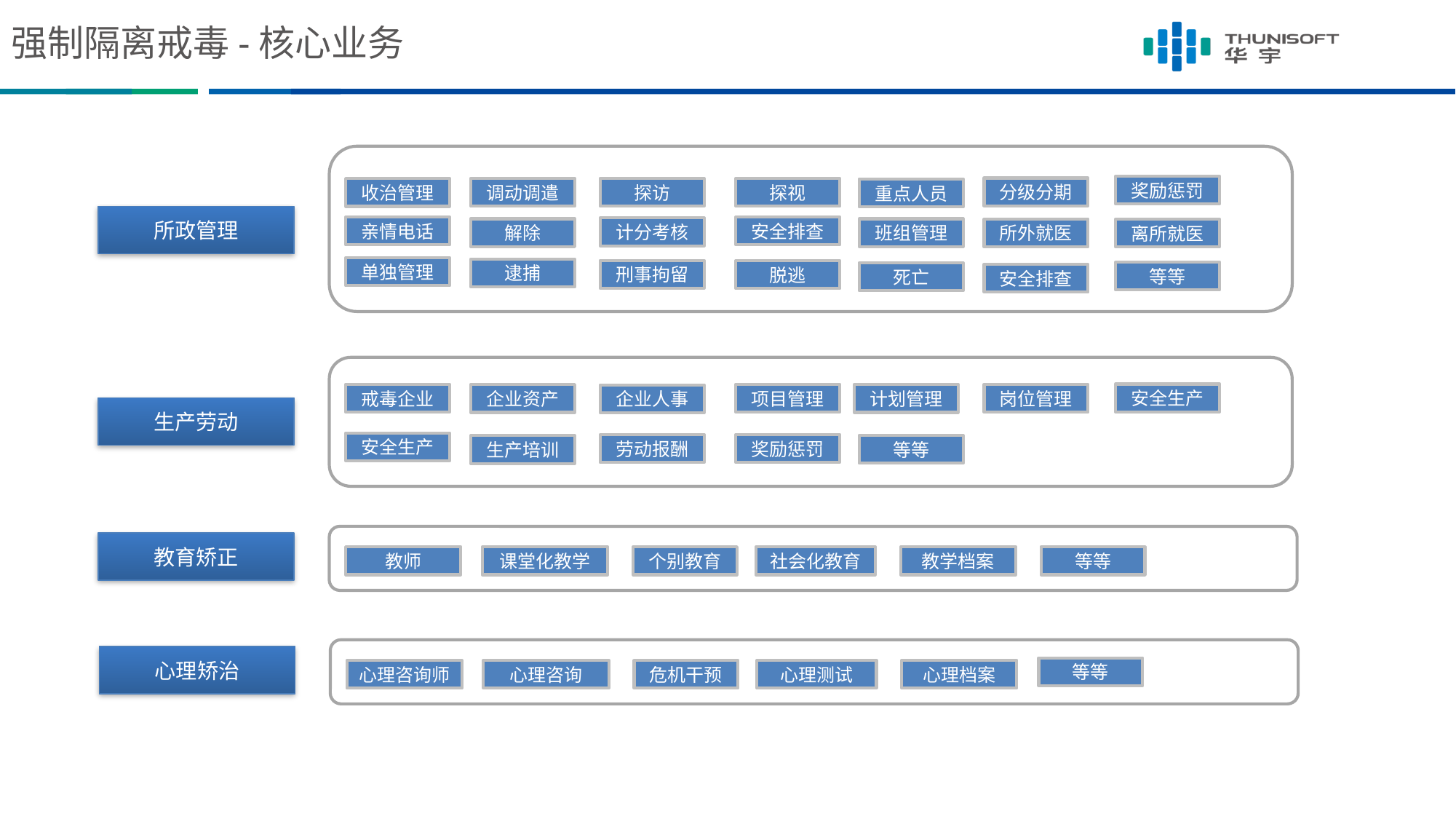

# 强制隔离戒毒-核心业务

奖励惩罚
分级分期
调动调遣
探视
探访
收治管理
重点人员
所政管理
安全排查
亲情电话
计分考核
解除
班组管理
所外就医
离所就医
单独管理
逮捕
刑事拘留
脱逃
等等
死亡
安全排查

安全生产
戒毒企业
项目管理
岗位管理
企业资产
计划管理
企业人事
生产劳动
安全生产
劳动报酬
奖励惩罚
等等
生产培训

教育矫正
教师
课堂化教学
个别教育
社会化教育
教学档案
等等

心理矫治
等等
心理咨询师
心理咨询
危机干预
心理测试
心理档案

22